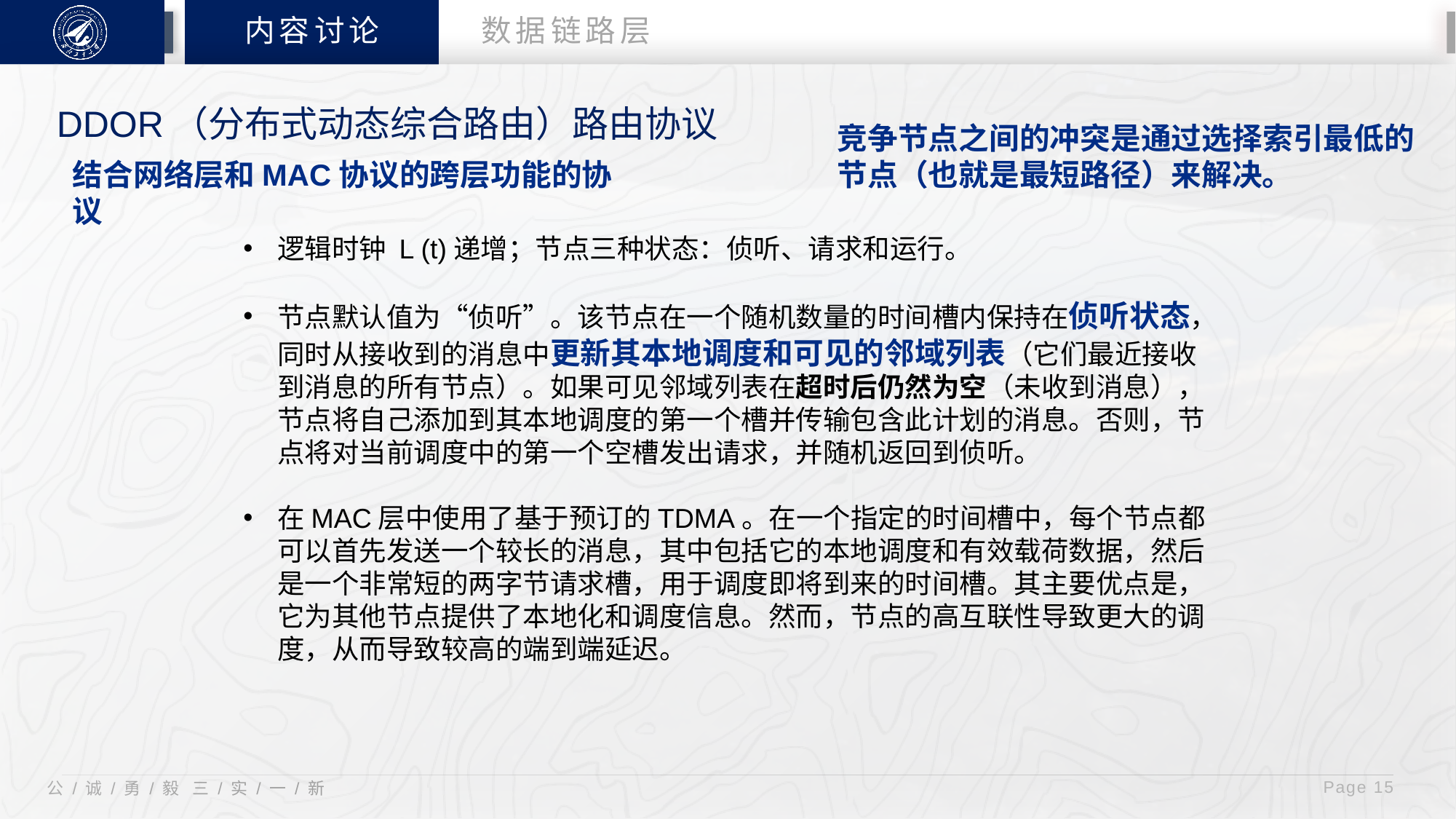

内容讨论
数据链路层
DDOR（分布式动态综合路由）路由协议
竞争节点之间的冲突是通过选择索引最低的节点（也就是最短路径）来解决。
结合网络层和MAC协议的跨层功能的协议
逻辑时钟 L (t)递增；节点三种状态：侦听、请求和运行。

节点默认值为“侦听”。该节点在一个随机数量的时间槽内保持在侦听状态，同时从接收到的消息中更新其本地调度和可见的邻域列表（它们最近接收到消息的所有节点）。如果可见邻域列表在超时后仍然为空（未收到消息），节点将自己添加到其本地调度的第一个槽并传输包含此计划的消息。否则，节点将对当前调度中的第一个空槽发出请求，并随机返回到侦听。

在MAC层中使用了基于预订的TDMA。在一个指定的时间槽中，每个节点都可以首先发送一个较长的消息，其中包括它的本地调度和有效载荷数据，然后是一个非常短的两字节请求槽，用于调度即将到来的时间槽。其主要优点是，它为其他节点提供了本地化和调度信息。然而，节点的高互联性导致更大的调度，从而导致较高的端到端延迟。

  Page 15